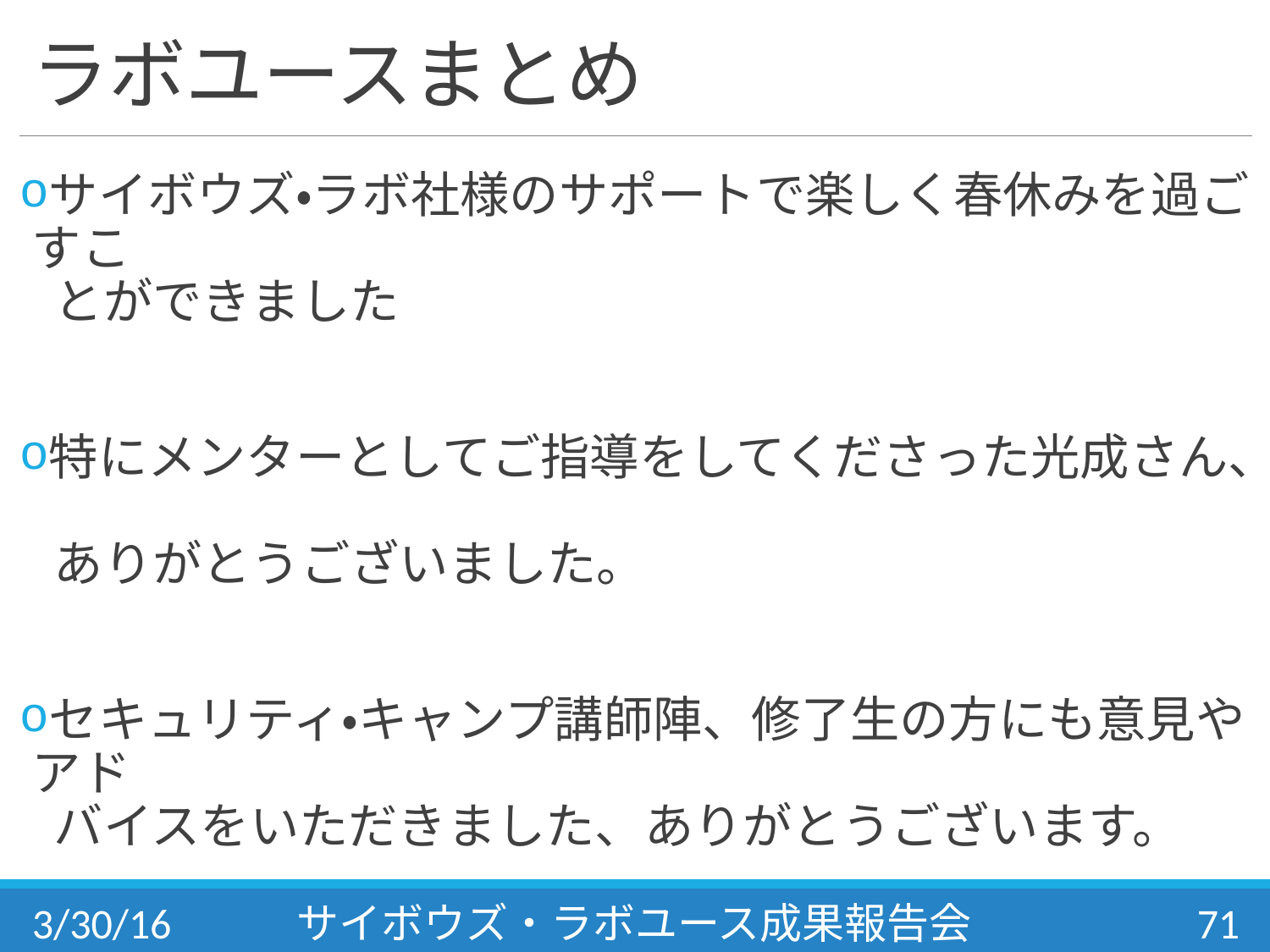

# ラボユースまとめ
サイボウズ・ラボ社様のサポートで楽しく春休みを過ごすこ
  とができました

特にメンターとしてご指導をしてくださった光成さん、
  ありがとうございました。

セキュリティ・キャンプ講師陣、修了生の方にも意見やアド
  バイスをいただきました、ありがとうございます。

Github: slankdev/libpgen
3/30/16
サイボウズ・ラボユース成果報告会
71